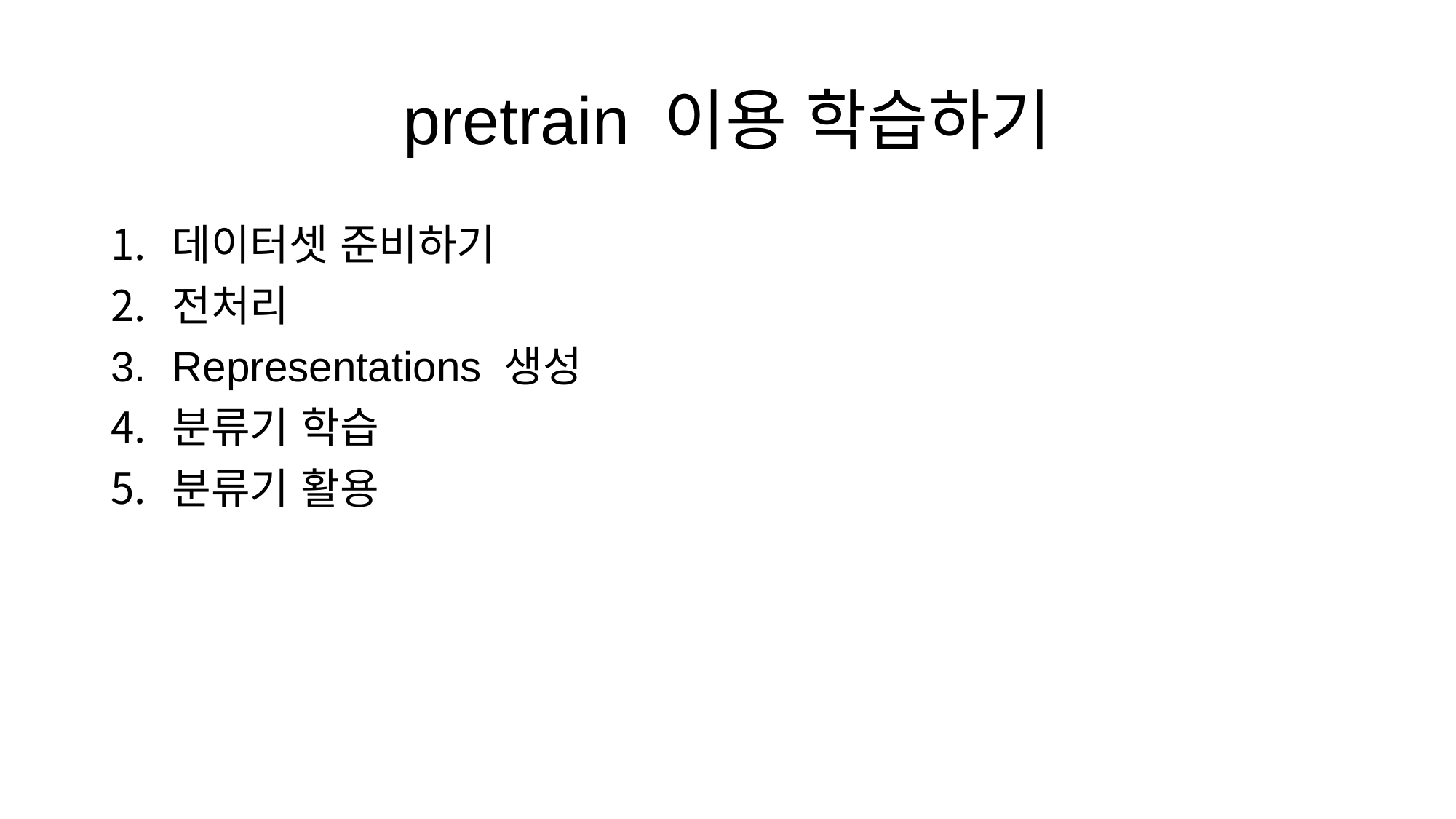

# pretrain 이용 학습하기
데이터셋 준비하기
전처리
Representations 생성
분류기 학습
분류기 활용